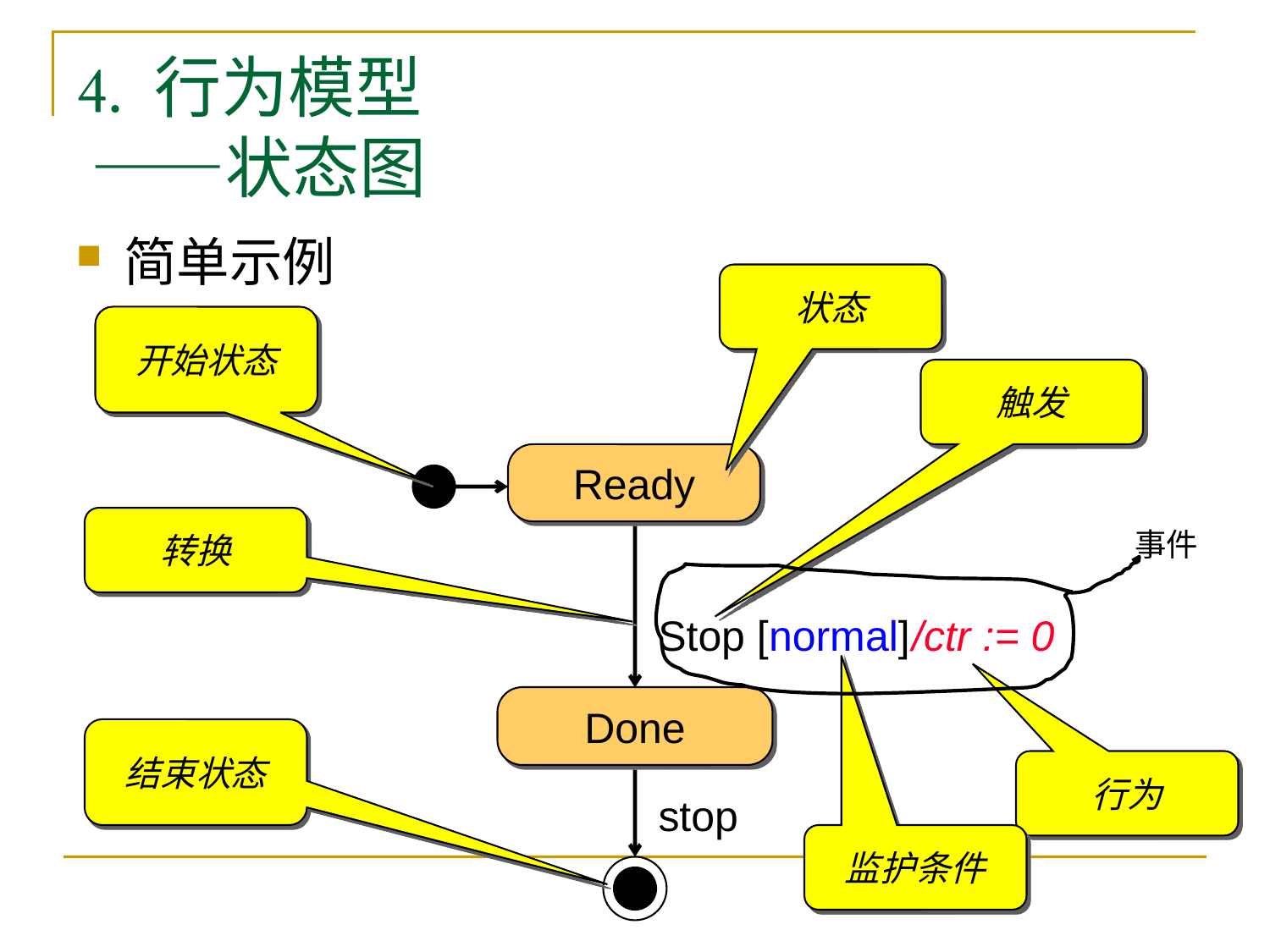

# 4. 行为模型 ——状态图
简单示例
状态
开始状态
触发
Ready

转换

事件

Stop [normal]
/ctr := 0
Done
结束状态
行为

stop
监护条件